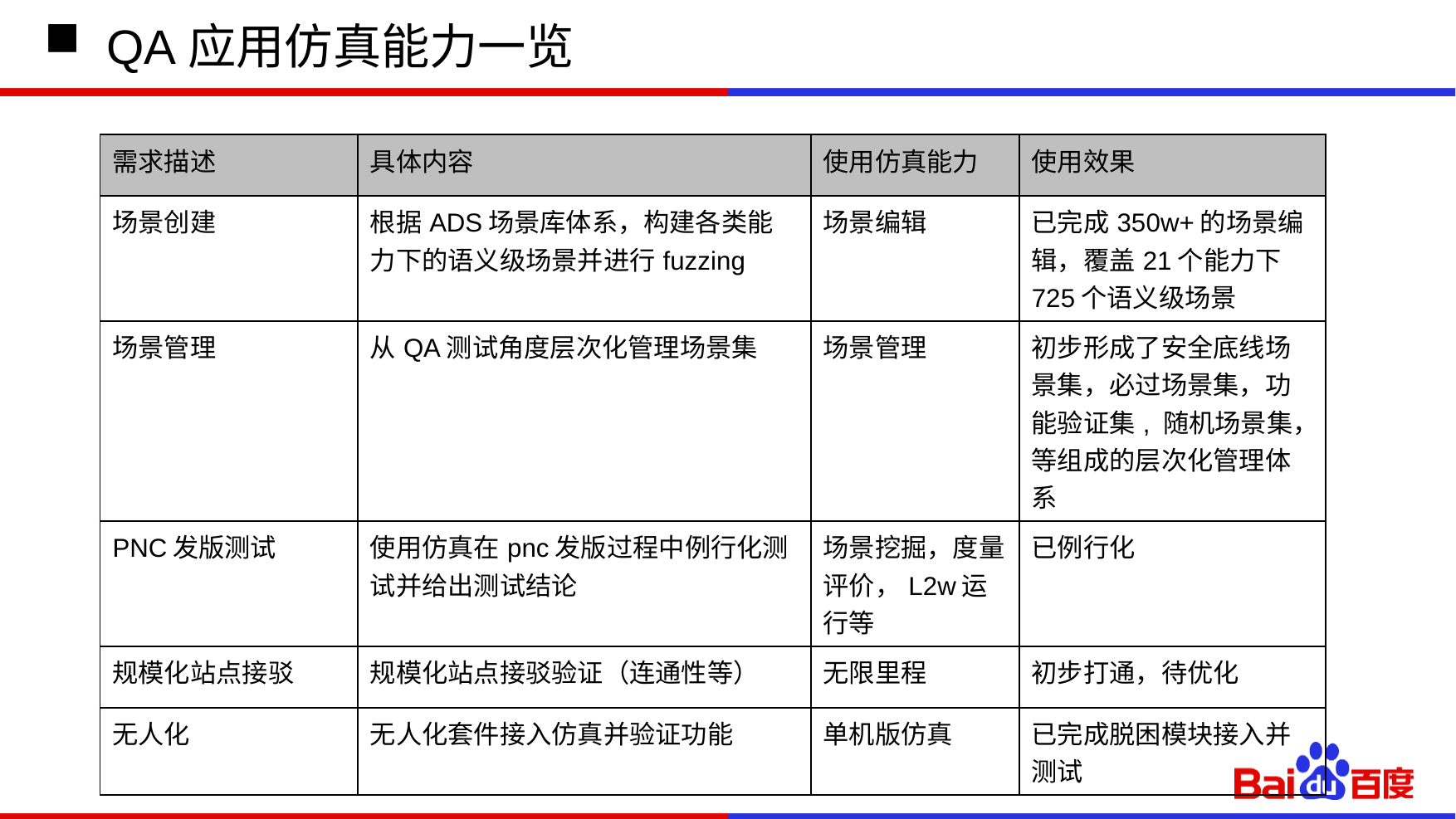

# QA应用仿真能力一览
| 需求描述 | 具体内容 | 使用仿真能力 | 使用效果 |
| --- | --- | --- | --- |
| 场景创建 | 根据ADS场景库体系，构建各类能力下的语义级场景并进行fuzzing | 场景编辑 | 已完成350w+的场景编辑，覆盖21个能力下725个语义级场景 |
| 场景管理 | 从QA测试角度层次化管理场景集 | 场景管理 | 初步形成了安全底线场景集，必过场景集，功能验证集, 随机场景集，等组成的层次化管理体系 |
| PNC发版测试 | 使用仿真在pnc发版过程中例行化测试并给出测试结论 | 场景挖掘，度量评价，L2w运行等 | 已例行化 |
| 规模化站点接驳 | 规模化站点接驳验证（连通性等） | 无限里程 | 初步打通，待优化 |
| 无人化 | 无人化套件接入仿真并验证功能 | 单机版仿真 | 已完成脱困模块接入并测试 |